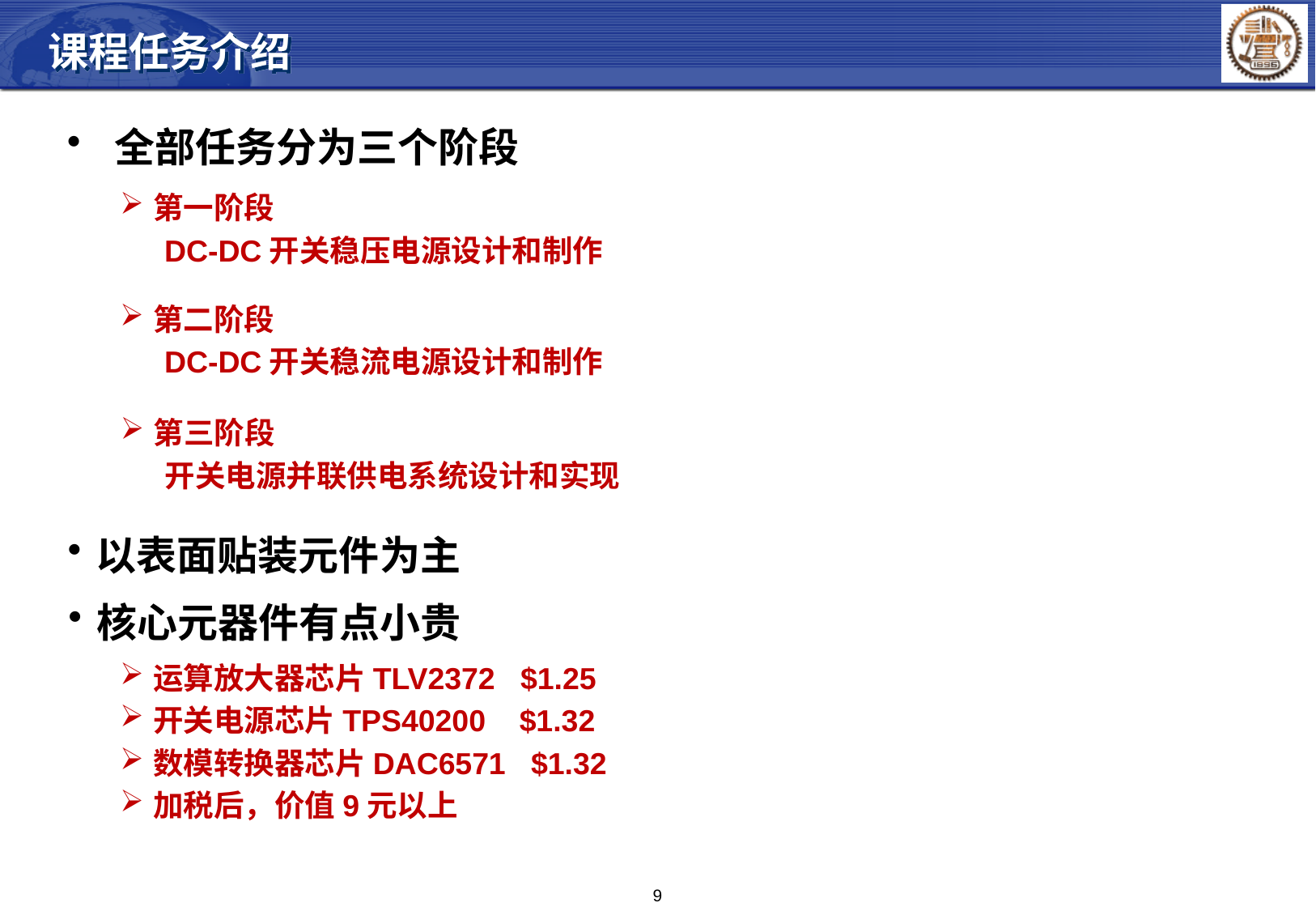

课程任务介绍
 全部任务分为三个阶段
第一阶段
DC-DC开关稳压电源设计和制作
第二阶段
DC-DC开关稳流电源设计和制作

第三阶段
开关电源并联供电系统设计和实现

以表面贴装元件为主
核心元器件有点小贵
运算放大器芯片TLV2372   $1.25
开关电源芯片TPS40200    $1.32
数模转换器芯片DAC6571   $1.32
加税后，价值9元以上
9